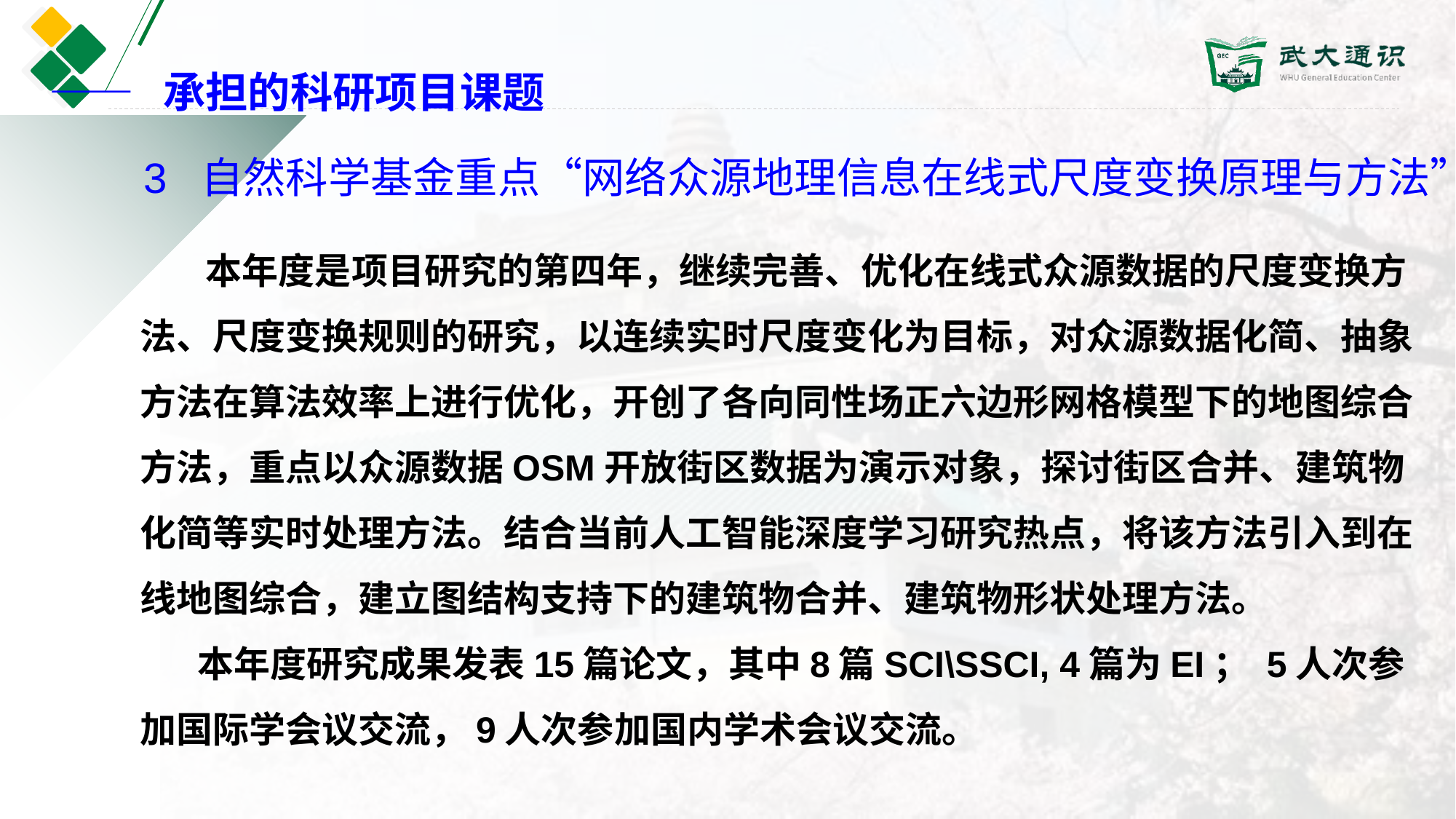

——  承担的科研项目课题
        3  自然科学基金重点“网络众源地理信息在线式尺度变换原理与方法”

       本年度是项目研究的第四年，继续完善、优化在线式众源数据的尺度变换方法、尺度变换规则的研究，以连续实时尺度变化为目标，对众源数据化简、抽象方法在算法效率上进行优化，开创了各向同性场正六边形网格模型下的地图综合方法，重点以众源数据OSM开放街区数据为演示对象，探讨街区合并、建筑物化简等实时处理方法。结合当前人工智能深度学习研究热点，将该方法引入到在线地图综合，建立图结构支持下的建筑物合并、建筑物形状处理方法。
      本年度研究成果发表15篇论文，其中8篇SCI\SSCI, 4篇为EI； 5人次参加国际学会议交流，9人次参加国内学术会议交流。